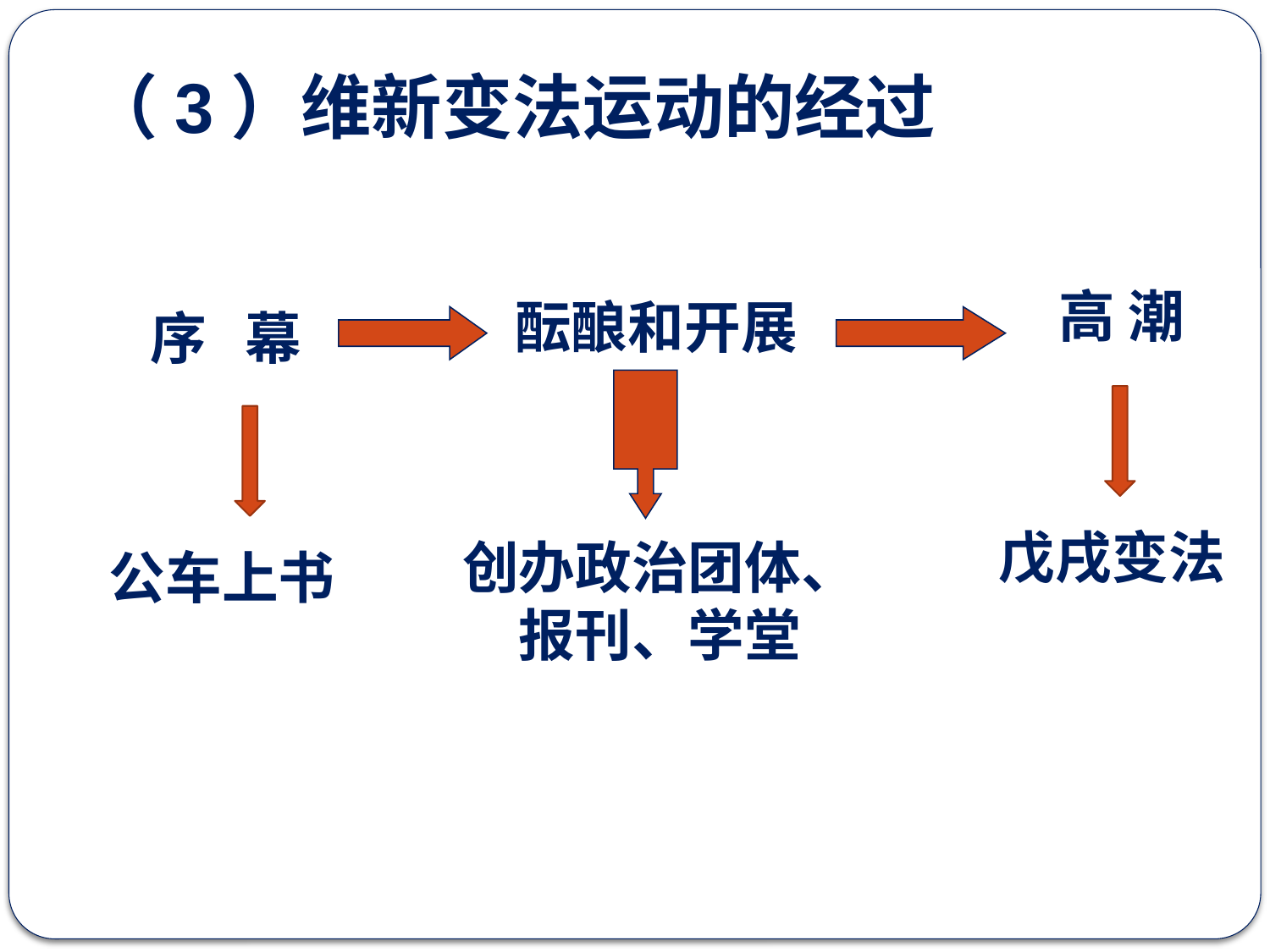

（3）维新变法运动的经过
高 潮
酝酿和开展
序   幕

戊戌变法
创办政治团体、报刊、学堂
公车上书